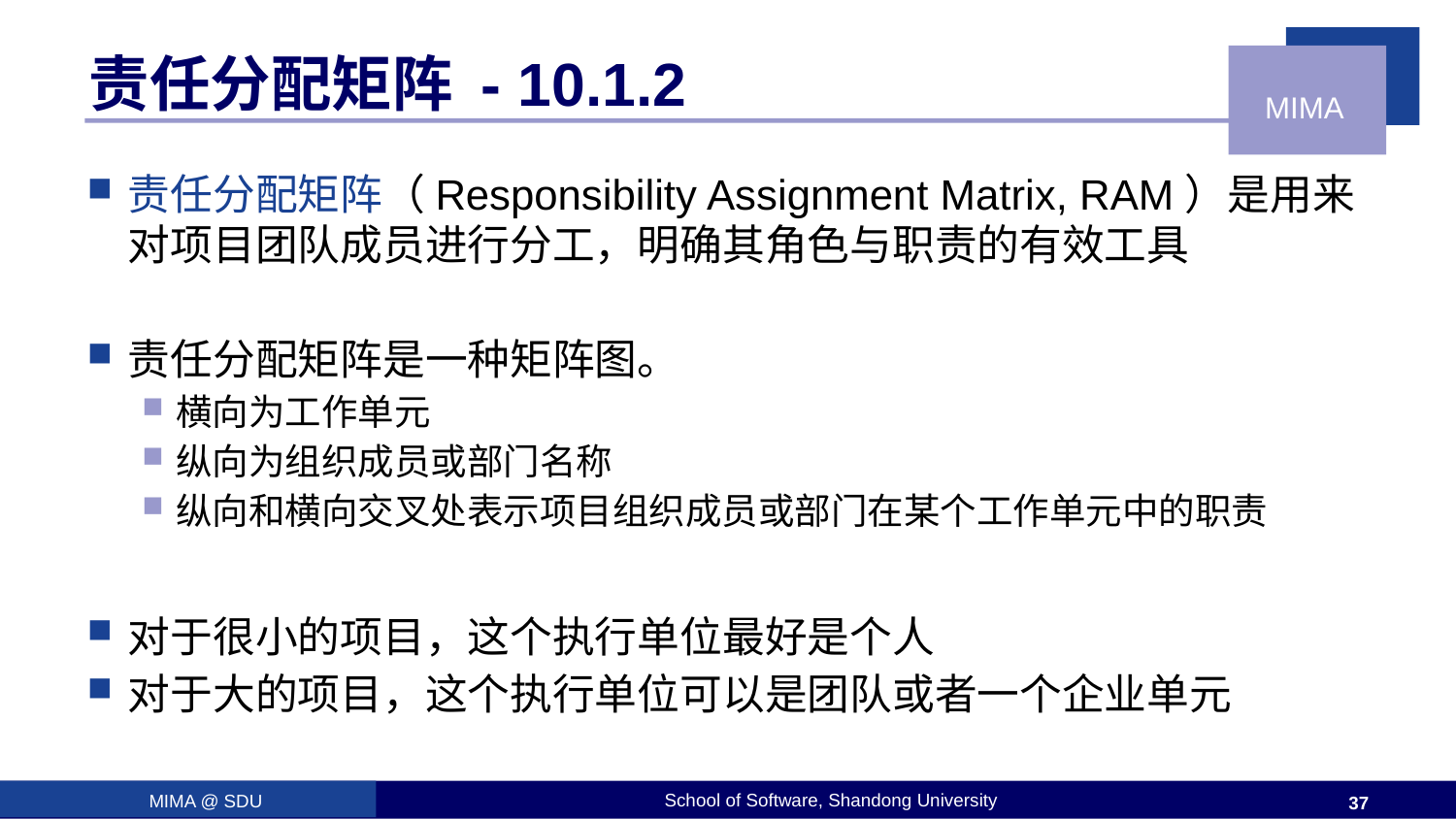

# 责任分配矩阵 - 10.1.2
责任分配矩阵（Responsibility Assignment Matrix, RAM）是用来对项目团队成员进行分工，明确其角色与职责的有效工具

责任分配矩阵是一种矩阵图。
横向为工作单元
纵向为组织成员或部门名称
纵向和横向交叉处表示项目组织成员或部门在某个工作单元中的职责

对于很小的项目，这个执行单位最好是个人
对于大的项目，这个执行单位可以是团队或者一个企业单元